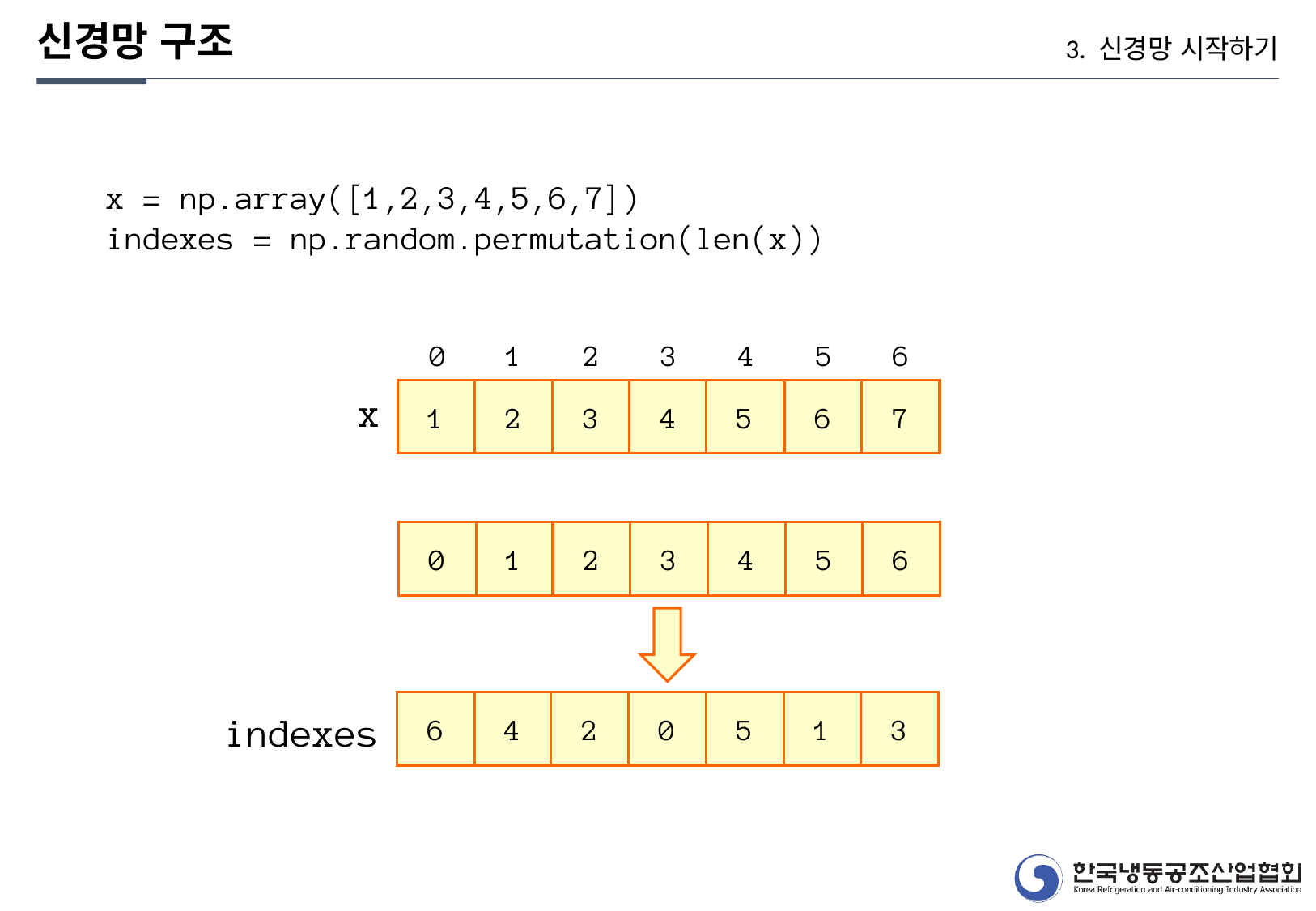

신경망 구조
3. 신경망 시작하기
x = np.array([1,2,3,4,5,6,7])
indexes = np.random.permutation(len(x))
0
5
1
2
3
4
6
1
2
3
4
5
6
7
x
0
5
1
2
3
4
6

6
1
4
2
0
5
3
indexes